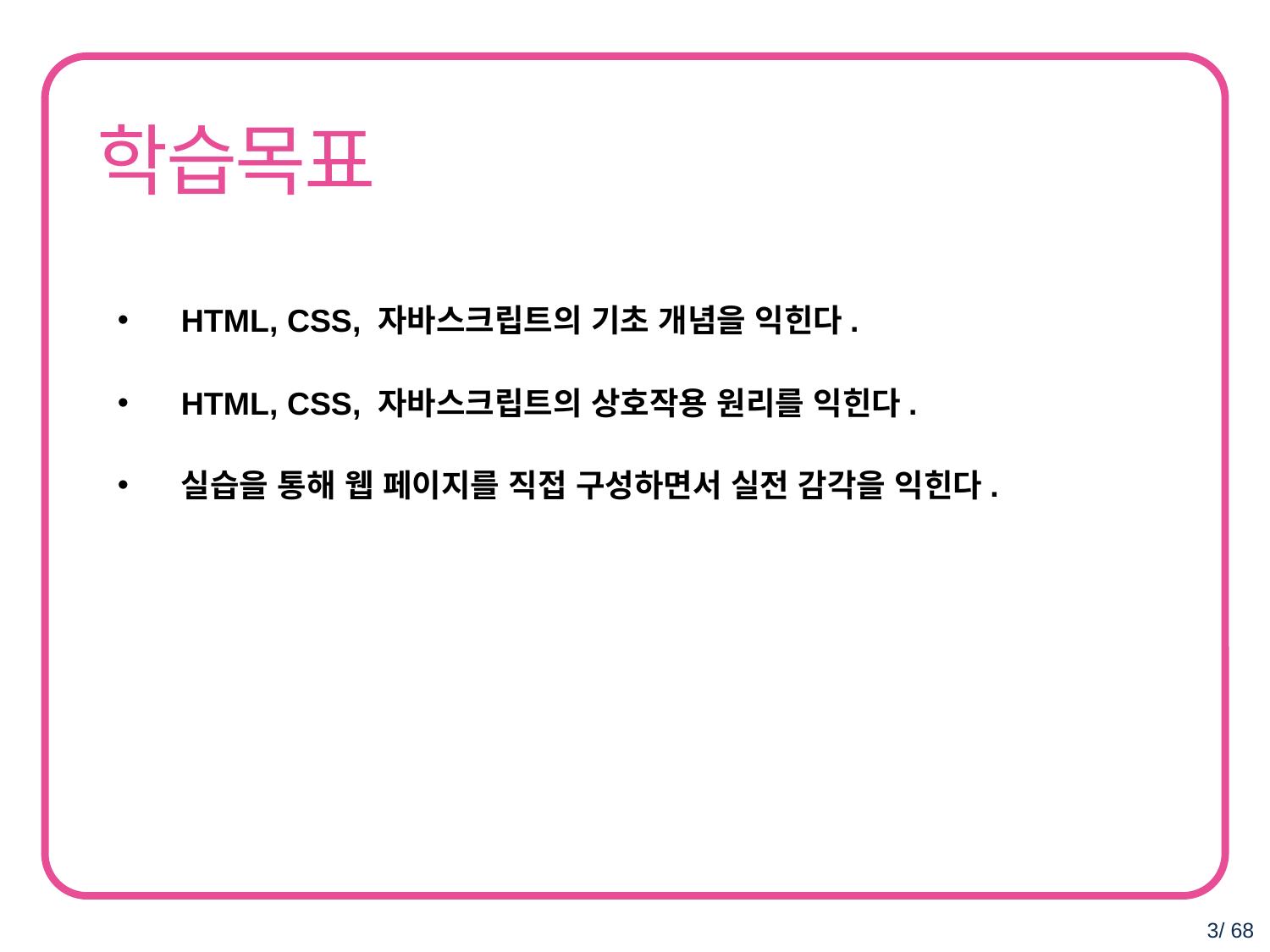

HTML, CSS, 자바스크립트의 기초 개념을 익힌다.
HTML, CSS, 자바스크립트의 상호작용 원리를 익힌다.
실습을 통해 웹 페이지를 직접 구성하면서 실전 감각을 익힌다.